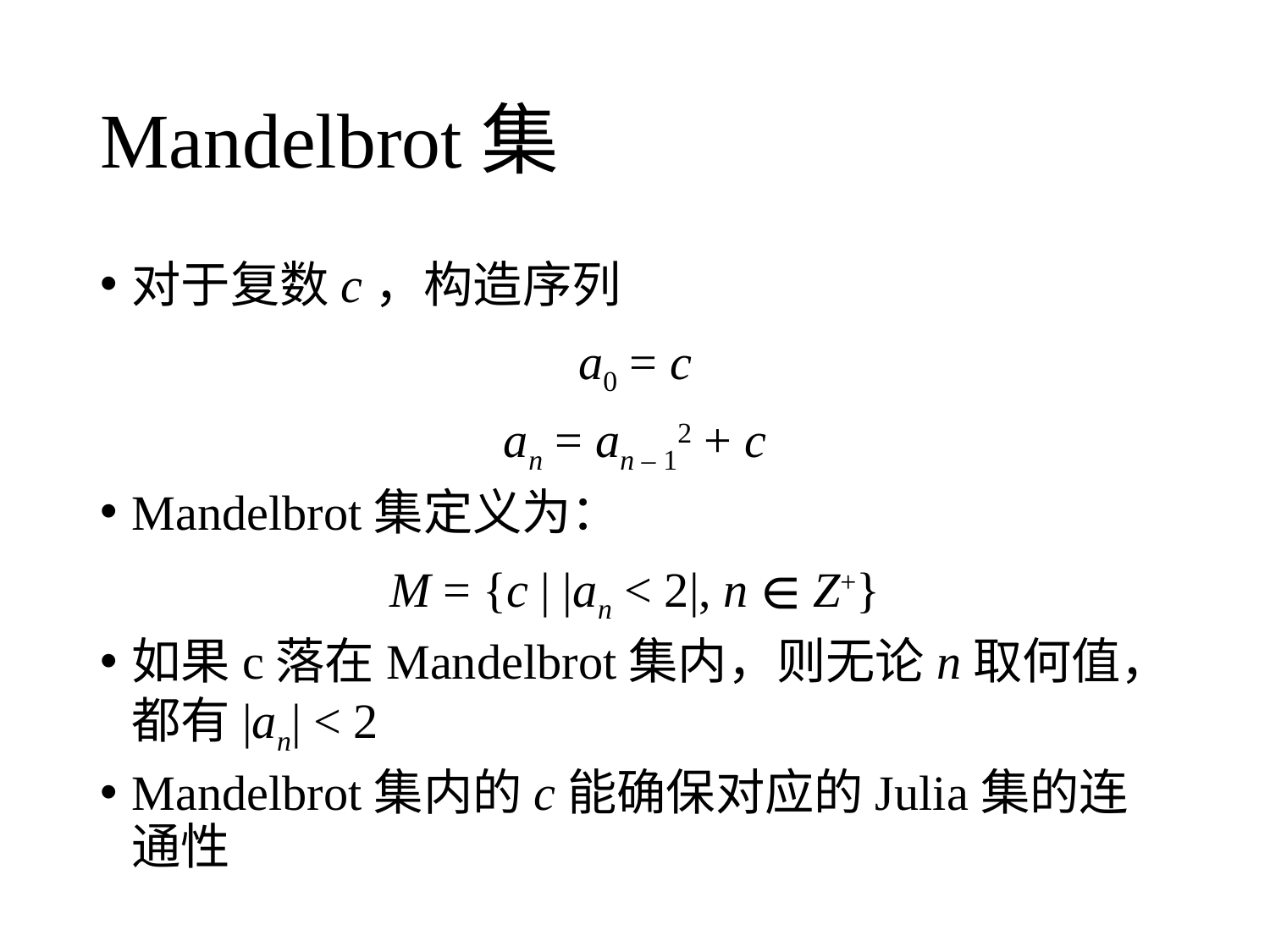

# Mandelbrot集
对于复数c，构造序列
a0 = c
an = an – 12 + c
Mandelbrot集定义为：
M = {c | |an < 2|, n ∈ Z+}
如果c落在Mandelbrot集内，则无论n取何值，都有|an| < 2
Mandelbrot集内的c能确保对应的Julia集的连通性